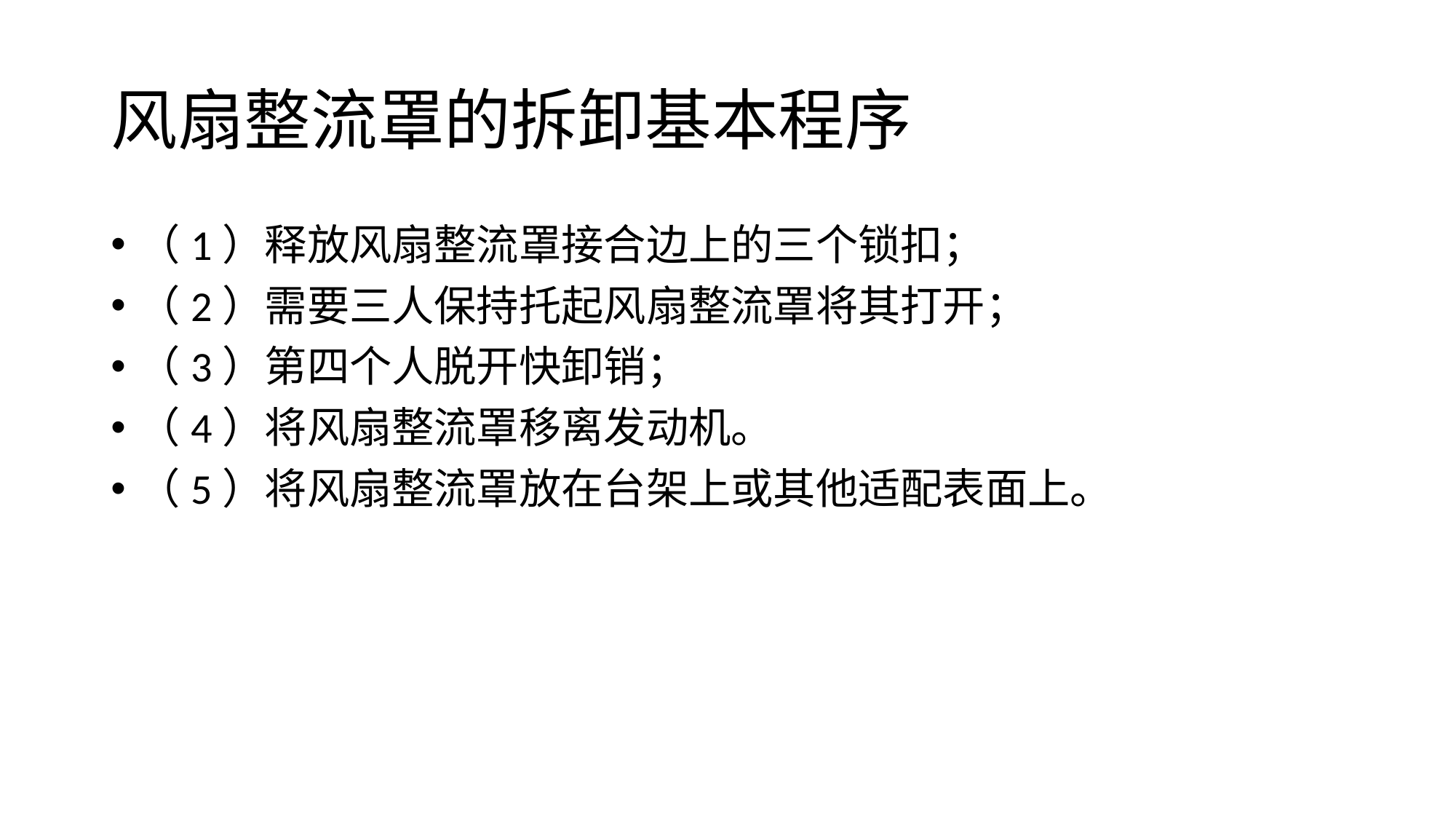

# 风扇整流罩的拆卸基本程序
（1）释放风扇整流罩接合边上的三个锁扣；
（2）需要三人保持托起风扇整流罩将其打开；
（3）第四个人脱开快卸销；
（4）将风扇整流罩移离发动机。
（5）将风扇整流罩放在台架上或其他适配表面上。